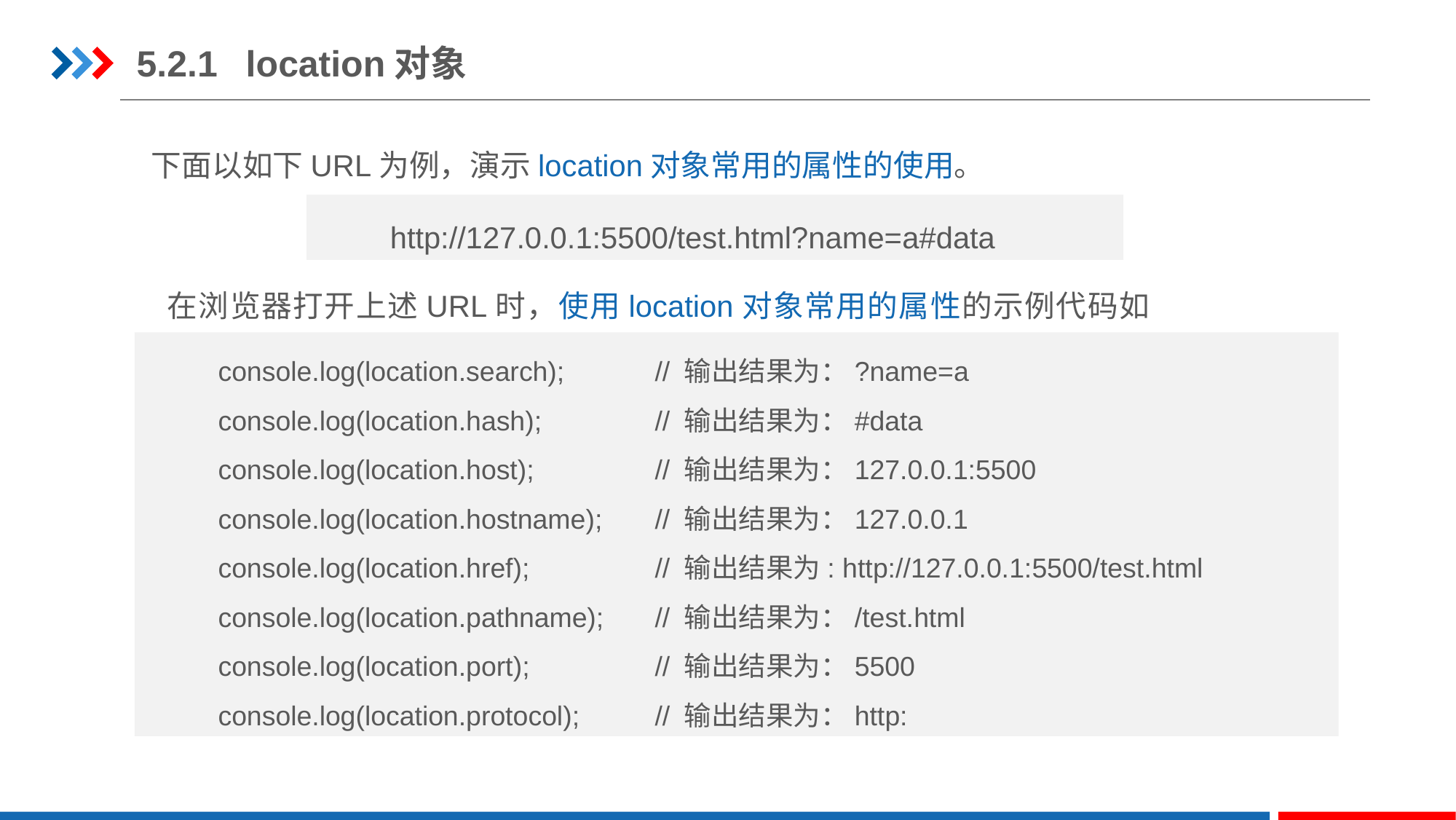

5.2.1	location对象
下面以如下URL为例，演示location对象常用的属性的使用。
http://127.0.0.1:5500/test.html?name=a#data
在浏览器打开上述URL时，使用location对象常用的属性的示例代码如下。
console.log(location.search);          	// 输出结果为：?name=a
console.log(location.hash);            	// 输出结果为：#data
console.log(location.host);               	// 输出结果为：127.0.0.1:5500
console.log(location.hostname);	// 输出结果为：127.0.0.1
console.log(location.href);               	// 输出结果为: http://127.0.0.1:5500/test.html
console.log(location.pathname);      	// 输出结果为：/test.html
console.log(location.port);                	// 输出结果为：5500
console.log(location.protocol);         	// 输出结果为：http: